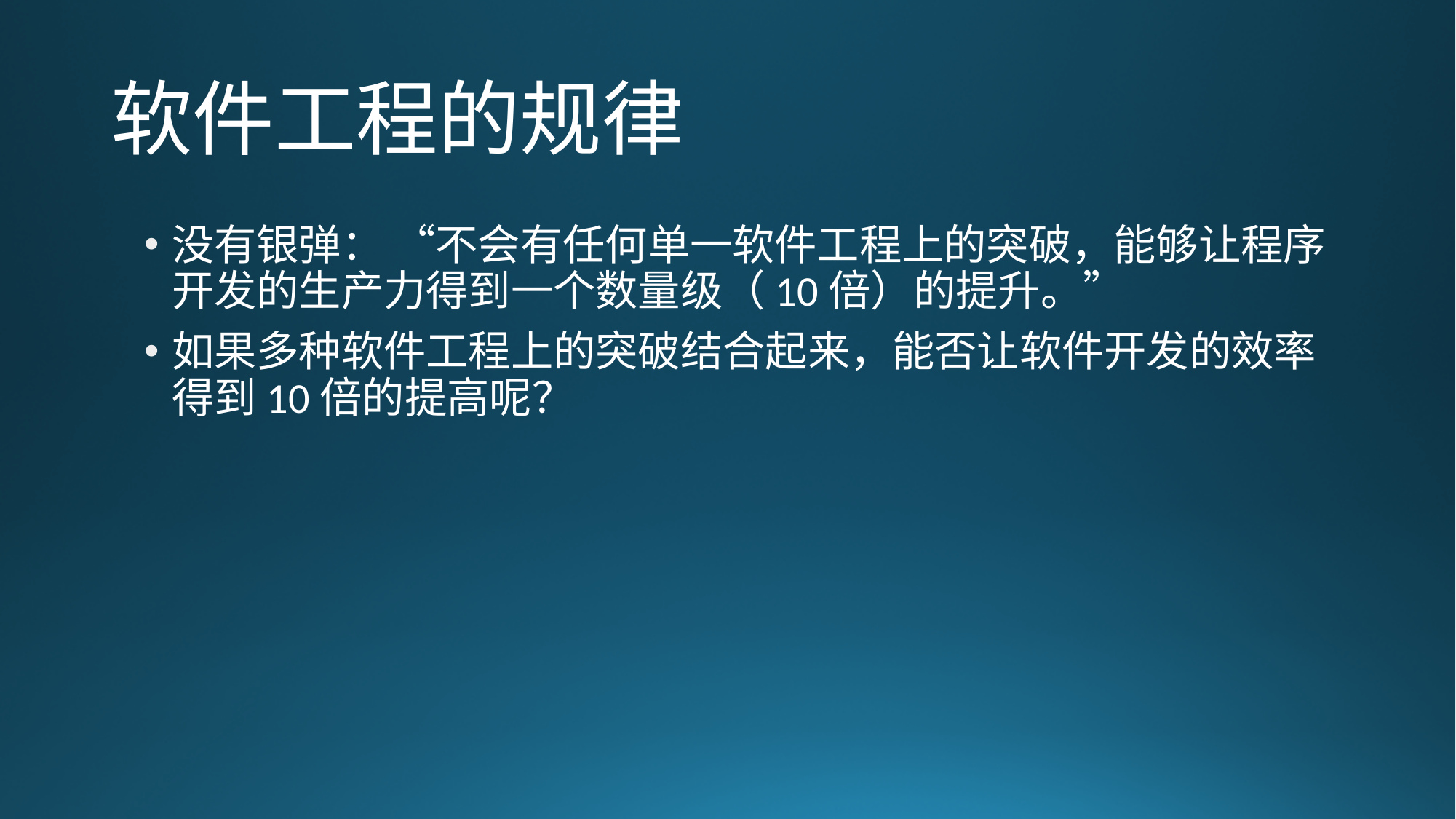

# 软件工程的规律
没有银弹： “不会有任何单一软件工程上的突破，能够让程序开发的生产力得到一个数量级（10倍）的提升。”
如果多种软件工程上的突破结合起来，能否让软件开发的效率得到10倍的提高呢？